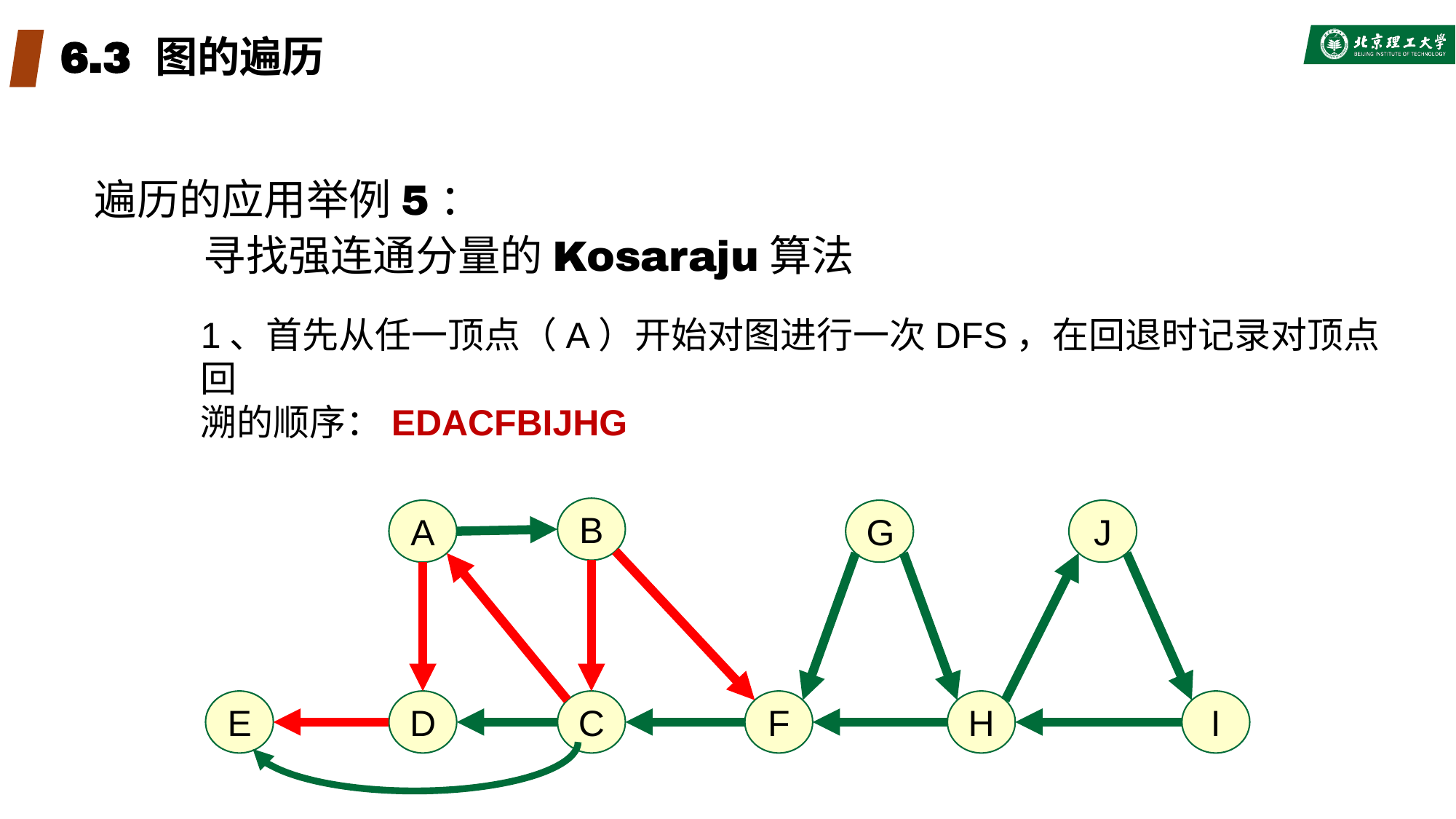

# 6.3 图的遍历
遍历的应用举例5：
	寻找强连通分量的Kosaraju算法
1、首先从任一顶点（A）开始对图进行一次DFS，在回退时记录对顶点回
溯的顺序：EDACFBIJHG
B
A
G
J
E
D
C
F
H
I